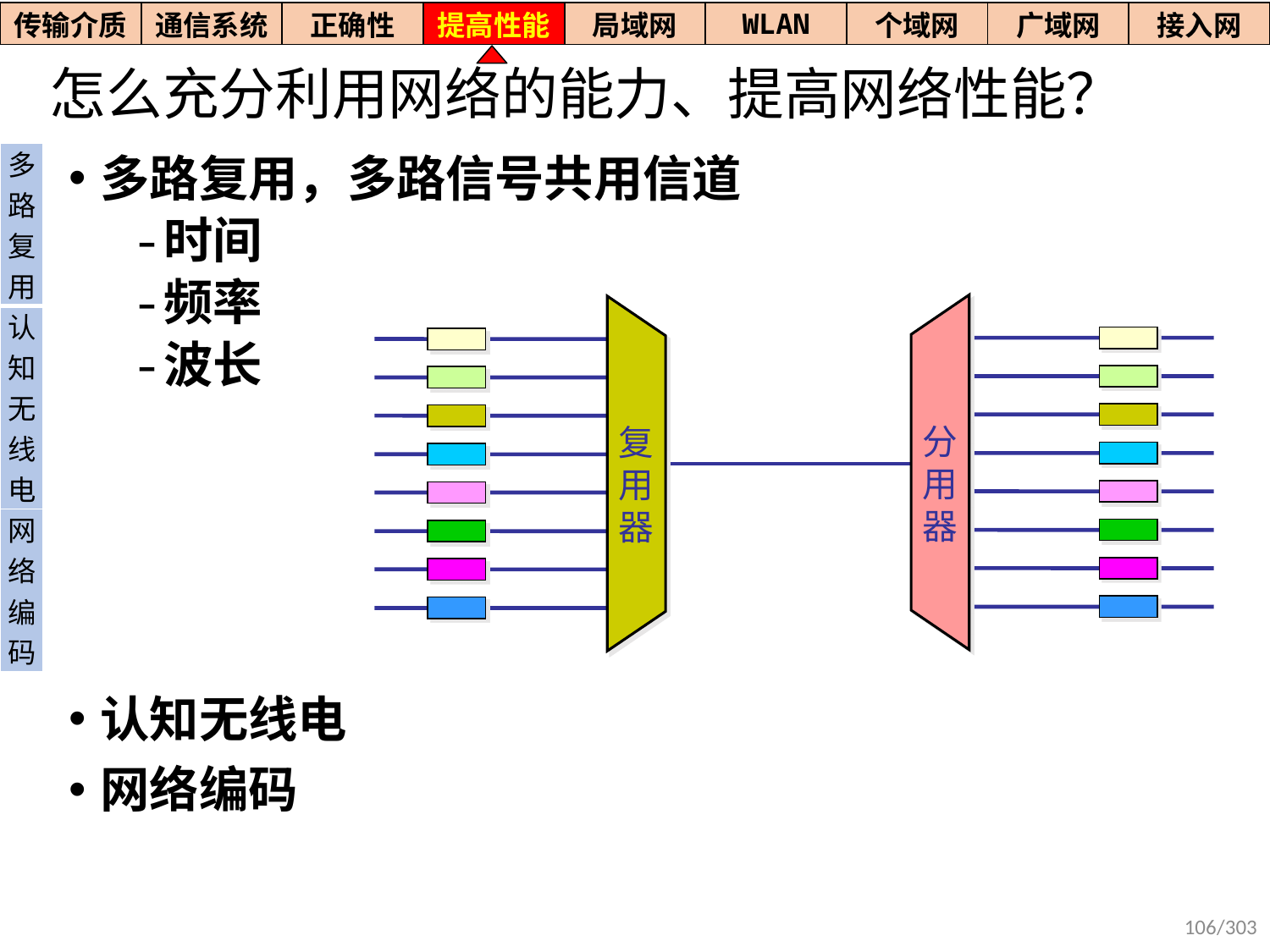

| 传输介质 | 通信系统 | 正确性 | 提高性能 | 局域网 | WLAN | 个域网 | 广域网 | 接入网 |
| --- | --- | --- | --- | --- | --- | --- | --- | --- |

# 怎么充分利用网络的能力、提高网络性能？
| 多路复用 |
| --- |
| 认知无线电 |
| 网络编码 |
多路复用，多路信号共用信道
时间
频率
波长

认知无线电
网络编码

分
用
器
复
用
器

106/303